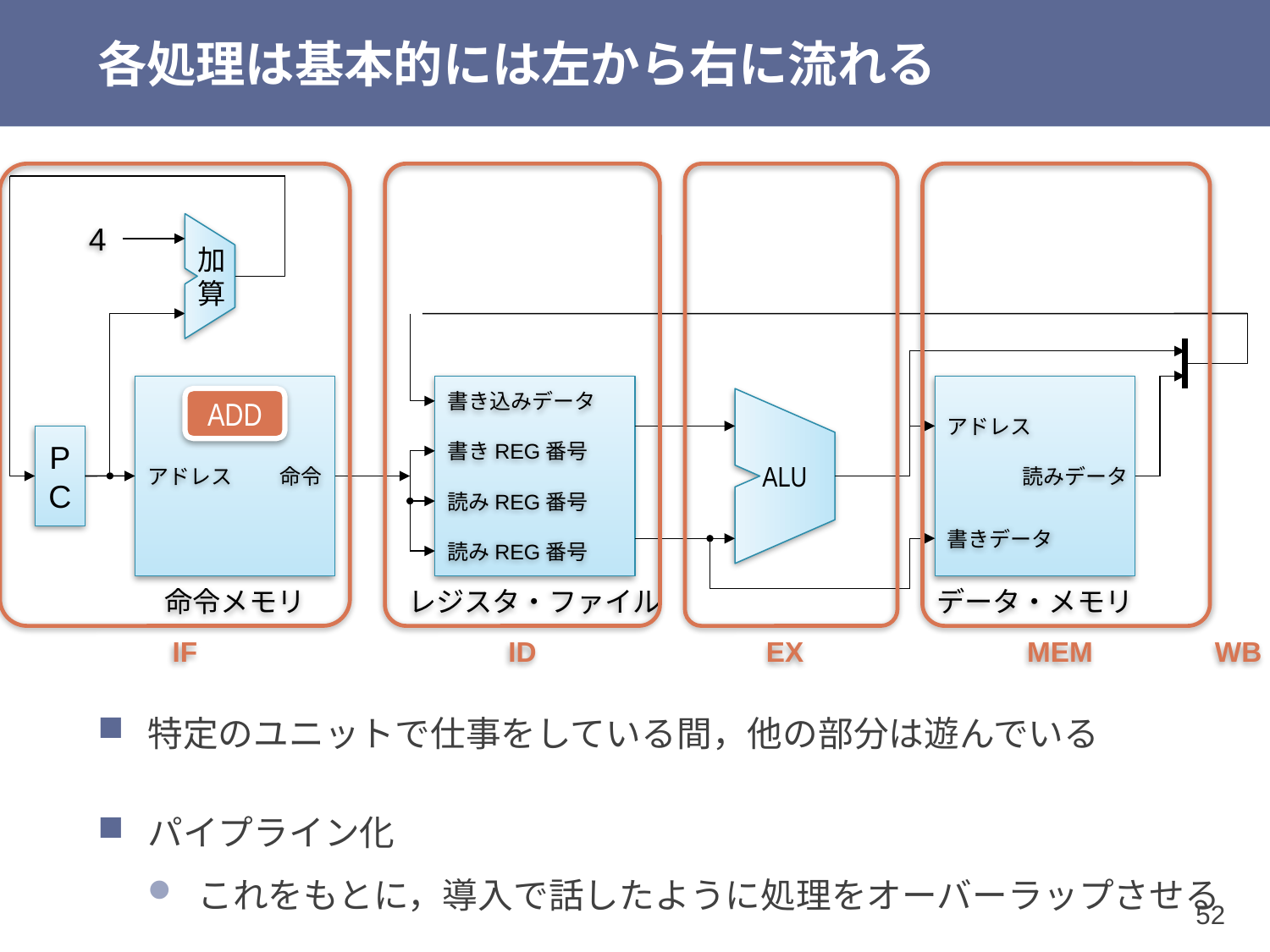

# 各処理は基本的には左から右に流れる

4
加算

書き込みデータ

ADD
アドレス
ALU
PC
書きREG番号

アドレス
命令
読みデータ
読みREG番号
書きデータ
読みREG番号

命令メモリ
レジスタ・ファイル
データ・メモリ
IF
ID
EX
MEM
WB
特定のユニットで仕事をしている間，他の部分は遊んでいる
パイプライン化
これをもとに，導入で話したように処理をオーバーラップさせる